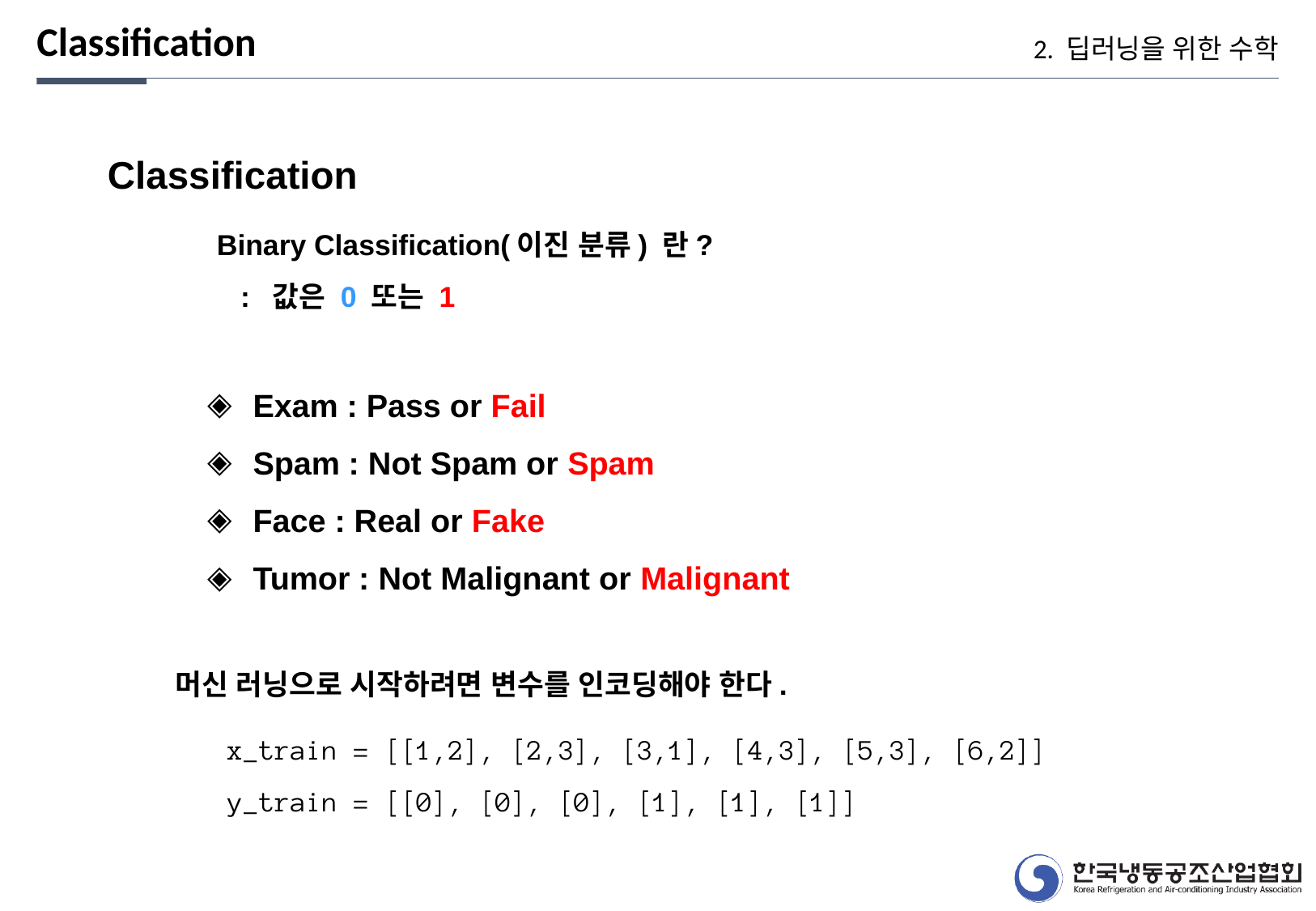

Classification
2. 딥러닝을 위한 수학
Classification
Binary Classification(이진 분류) 란?
   :  값은 0 또는 1
Exam : Pass or Fail
Spam : Not Spam or Spam
Face : Real or Fake
Tumor : Not Malignant or Malignant
머신 러닝으로 시작하려면 변수를 인코딩해야 한다.
x_train = [[1,2], [2,3], [3,1], [4,3], [5,3], [6,2]]
y_train = [[0], [0], [0], [1], [1], [1]]